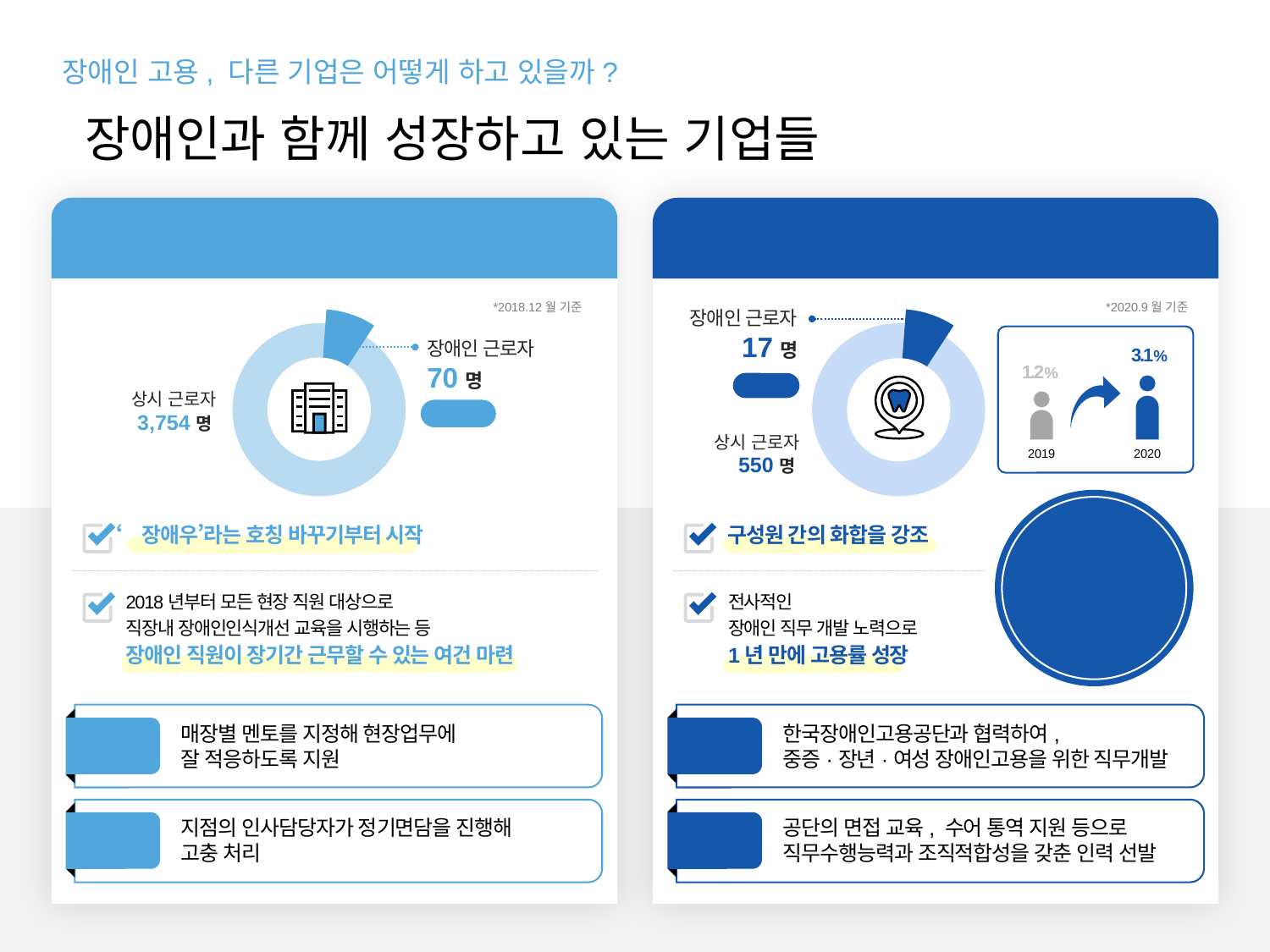

장애인 고용, 다른 기업은 어떻게 하고 있을까?
장애인과 함께 성장하고 있는 기업들

이랜드리테일
서울대학교치과병원
*2018.12월 기준
*2020.9월 기준
장애인 근로자
17명

장애인 근로자
70명
3.1%
1.2%

2019
2020

3.1%

상시 근로자
3,754명

3.01%

상시 근로자
550명

중앙장애인
구강진료센터
운영기관 선정
보건복지부(2018)

‘장애우’라는 호칭 바꾸기부터 시작
구성원 간의 화합을 강조

2018년부터 모든 현장 직원 대상으로
직장내 장애인인식개선 교육을 시행하는 등
장애인 직원이 장기간 근무할 수 있는 여건 마련
전사적인
장애인 직무 개발 노력으로
1년 만에 고용률 성장

매장별 멘토를 지정해 현장업무에
잘 적응하도록 지원
한국장애인고용공단과 협력하여,
중증·장년·여성 장애인고용을 위한 직무개발
노력 1
노력 1

지점의 인사담당자가 정기면담을 진행해
고충 처리
공단의 면접 교육, 수어 통역 지원 등으로
직무수행능력과 조직적합성을 갖춘 인력 선발
노력 2
노력 2